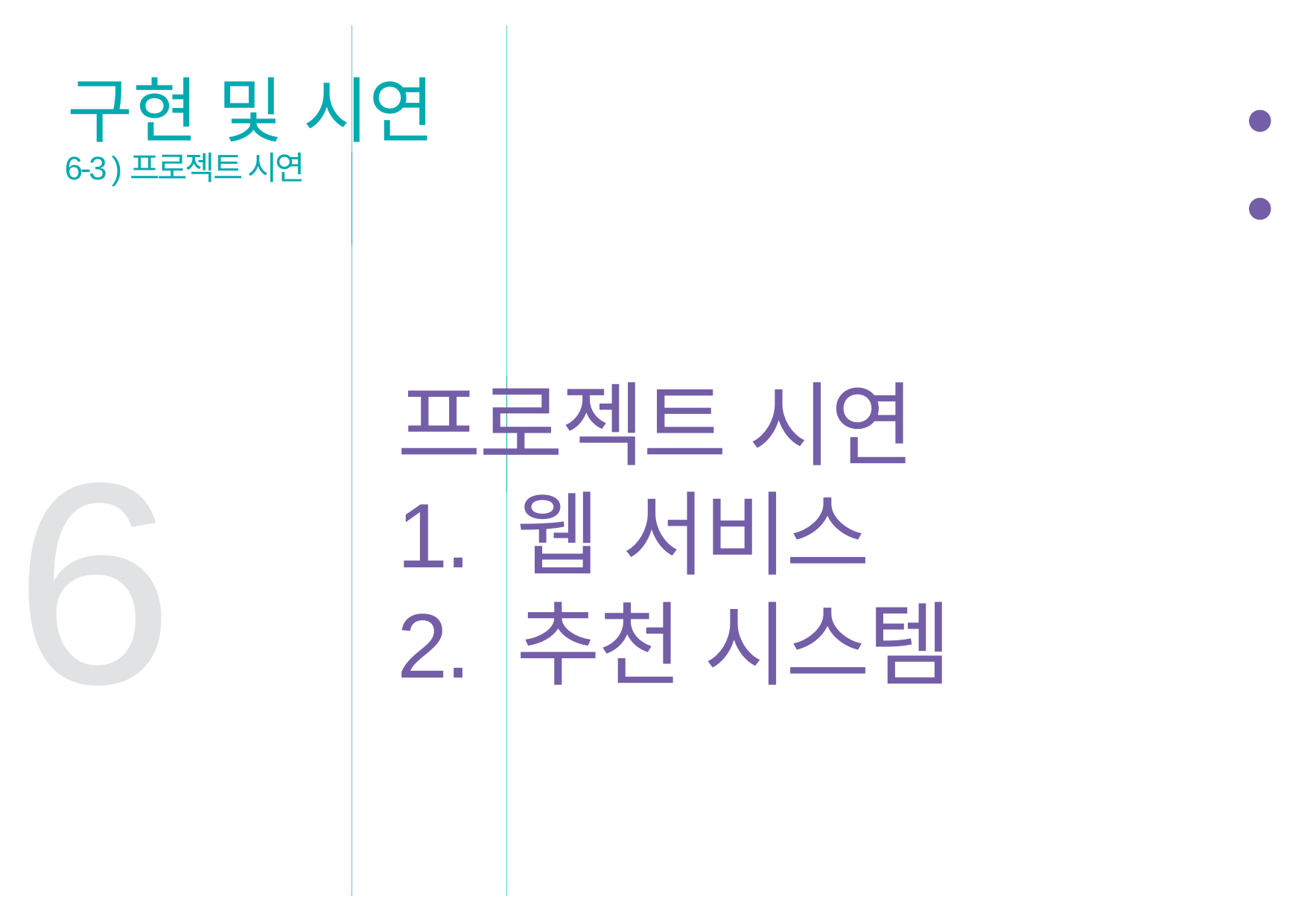

구현 및 시연

6-3 )프로젝트 시연
프로젝트 시연
1. 웹 서비스
2. 추천 시스템
6